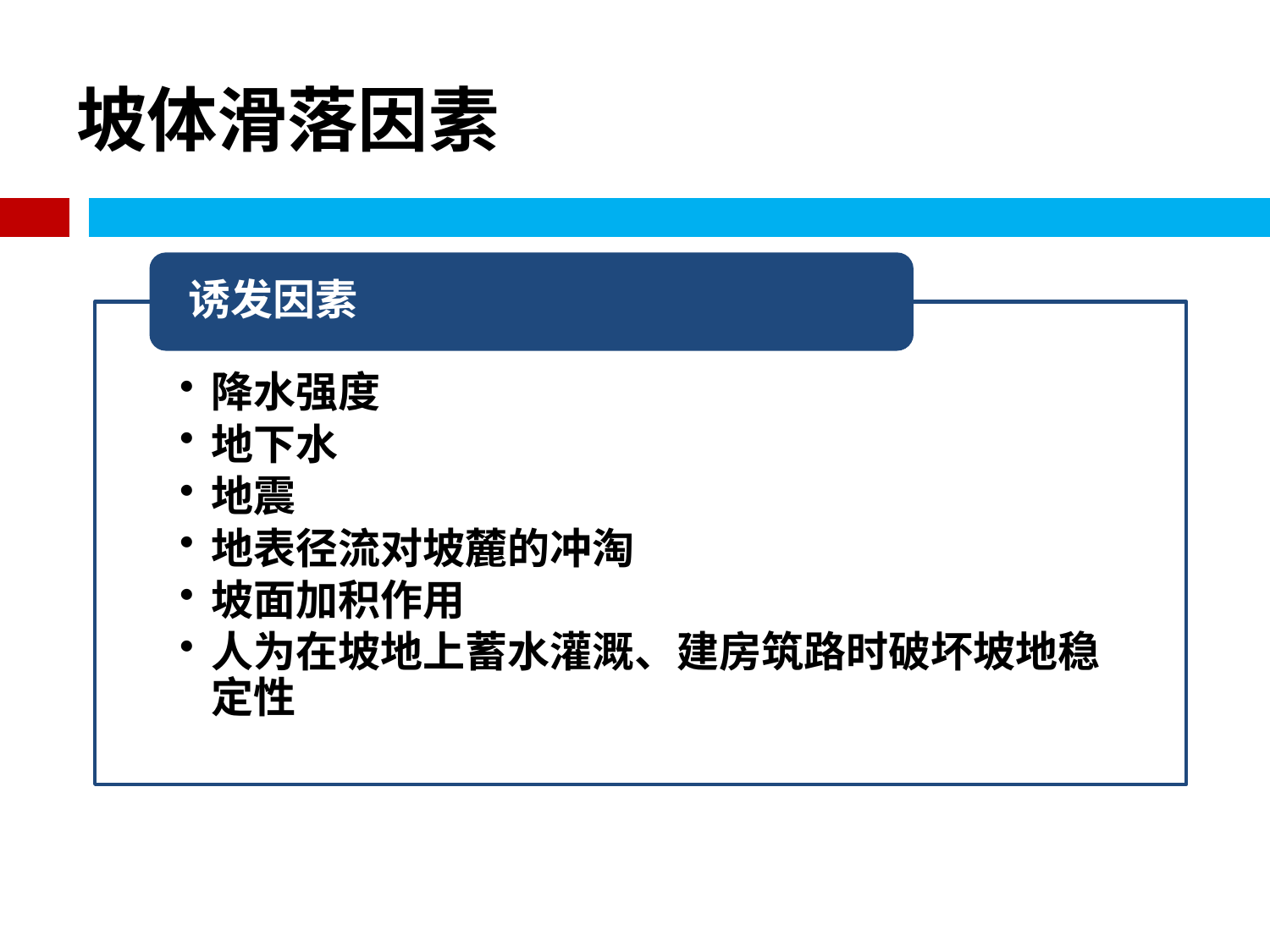

# 坡体滑落因素
降水强度
地下水
地震
地表径流对坡麓的冲淘
坡面加积作用
人为在坡地上蓄水灌溉、建房筑路时破坏坡地稳定性
诱发因素